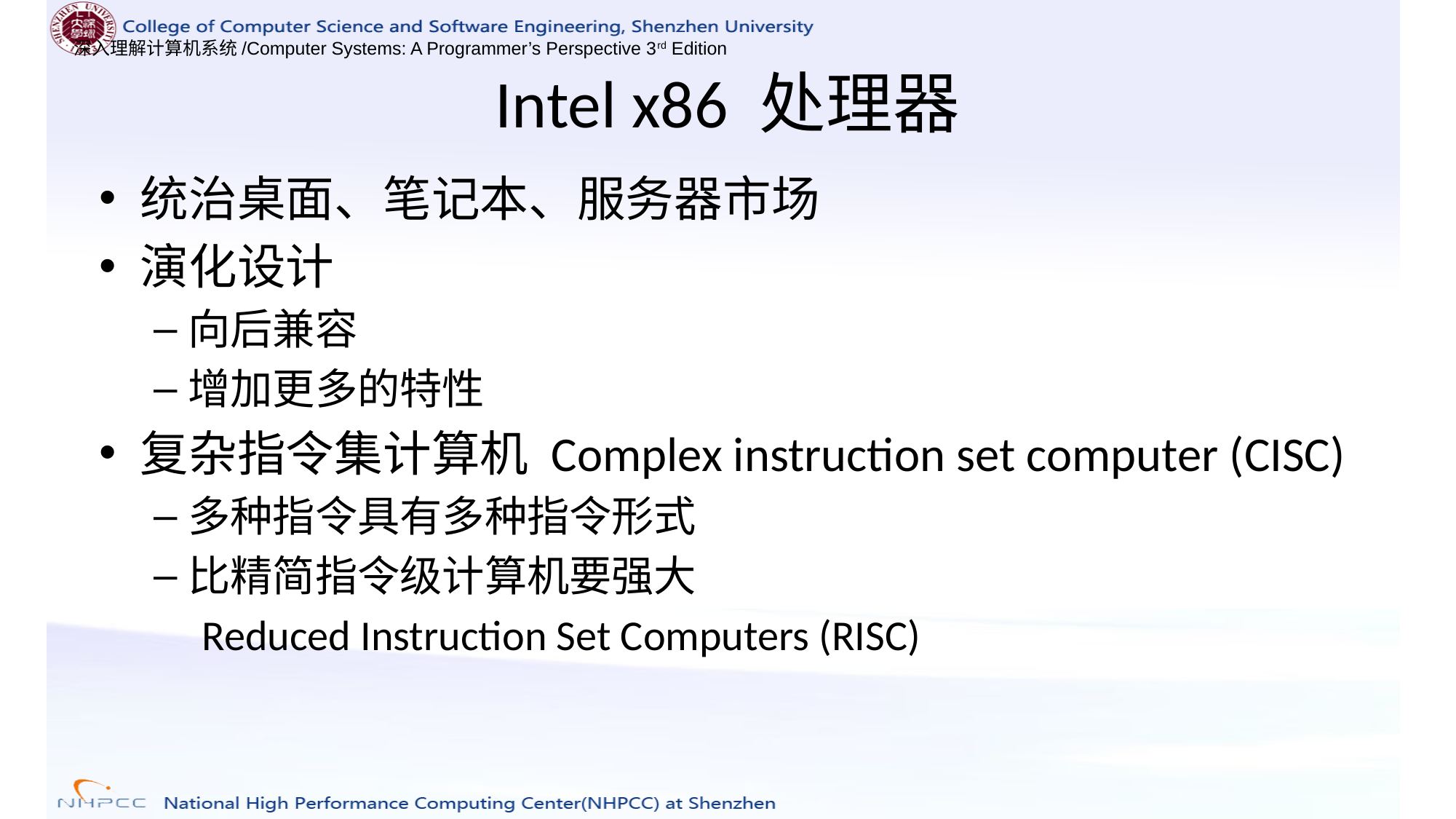

# Intel x86 处理器
统治桌面、笔记本、服务器市场
演化设计
向后兼容
增加更多的特性
复杂指令集计算机 Complex instruction set computer (CISC)
多种指令具有多种指令形式
比精简指令级计算机要强大
     Reduced Instruction Set Computers (RISC)